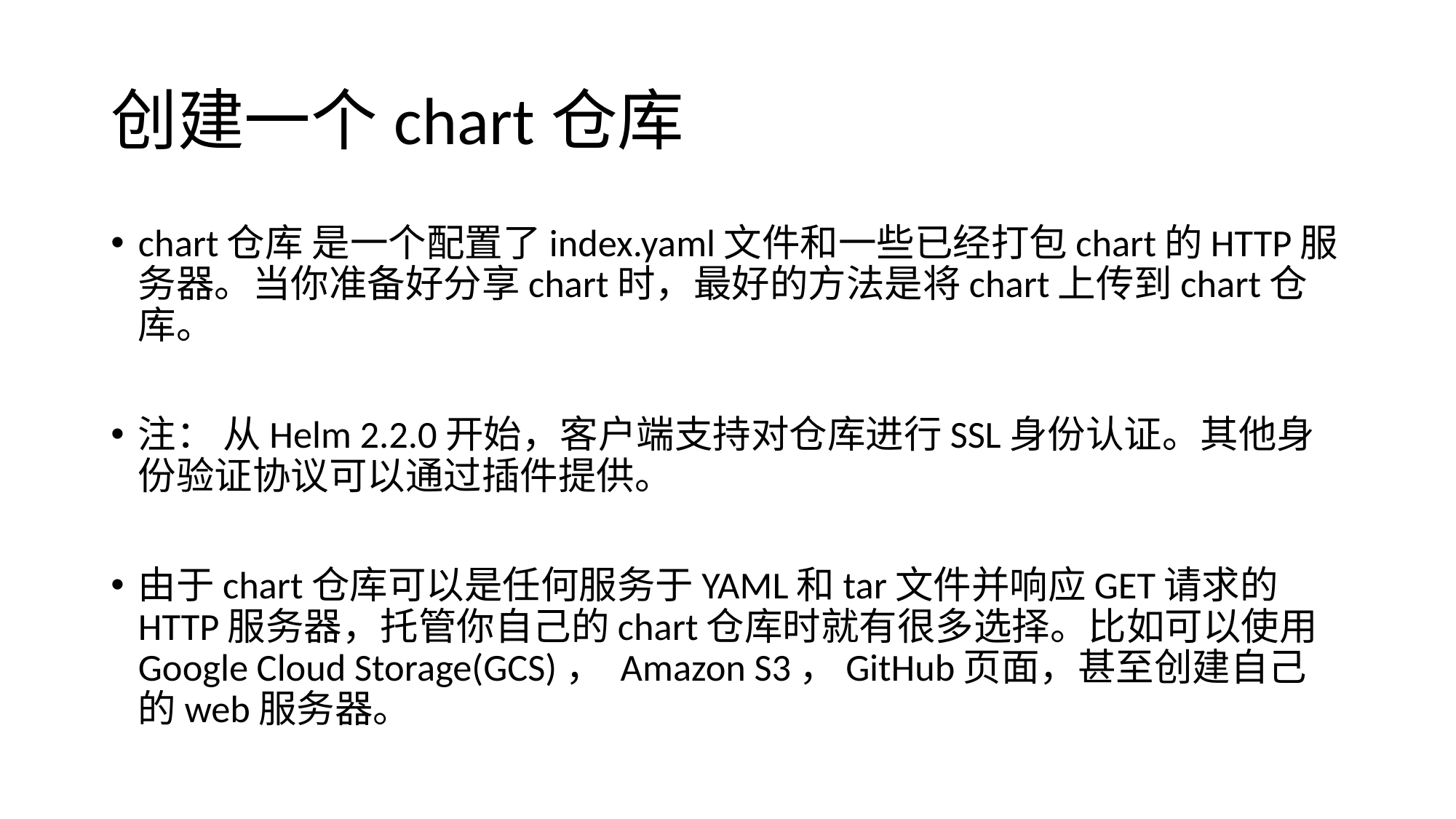

# 创建一个chart仓库
chart仓库 是一个配置了index.yaml文件和一些已经打包chart的HTTP服务器。当你准备好分享chart时，最好的方法是将chart上传到chart仓库。

注： 从Helm 2.2.0开始，客户端支持对仓库进行SSL身份认证。其他身份验证协议可以通过插件提供。

由于chart仓库可以是任何服务于YAML和tar文件并响应GET请求的HTTP服务器，托管你自己的chart仓库时就有很多选择。比如可以使用Google Cloud Storage(GCS)， Amazon S3，GitHub页面，甚至创建自己的web服务器。